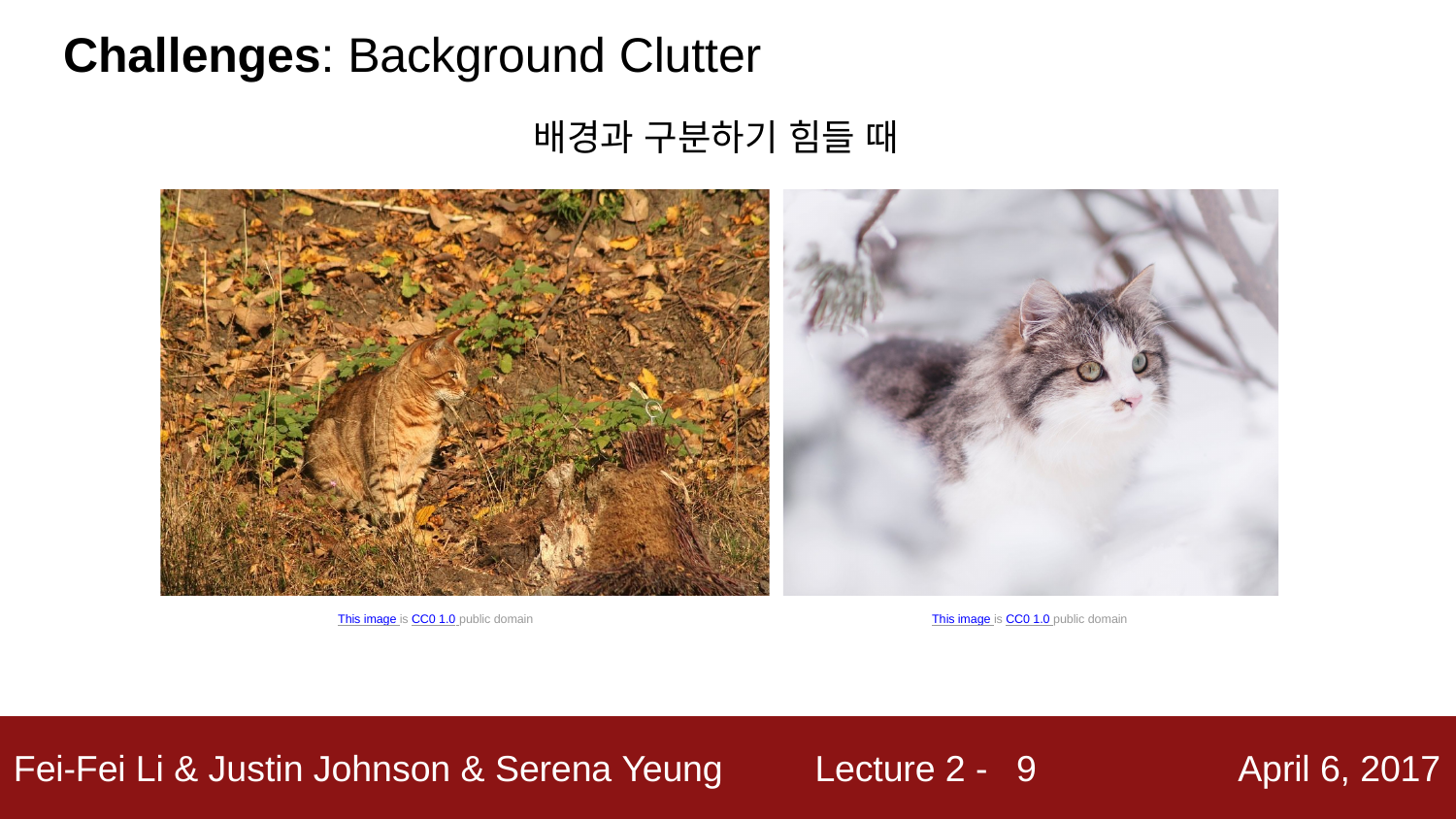

# Challenges: Background Clutter
배경과 구분하기 힘들 때

This image is CC0 1.0 public domain
This image is CC0 1.0 public domain
9
Fei-Fei Li & Justin Johnson & Serena Yeung
Lecture 2 -
April 6, 2017